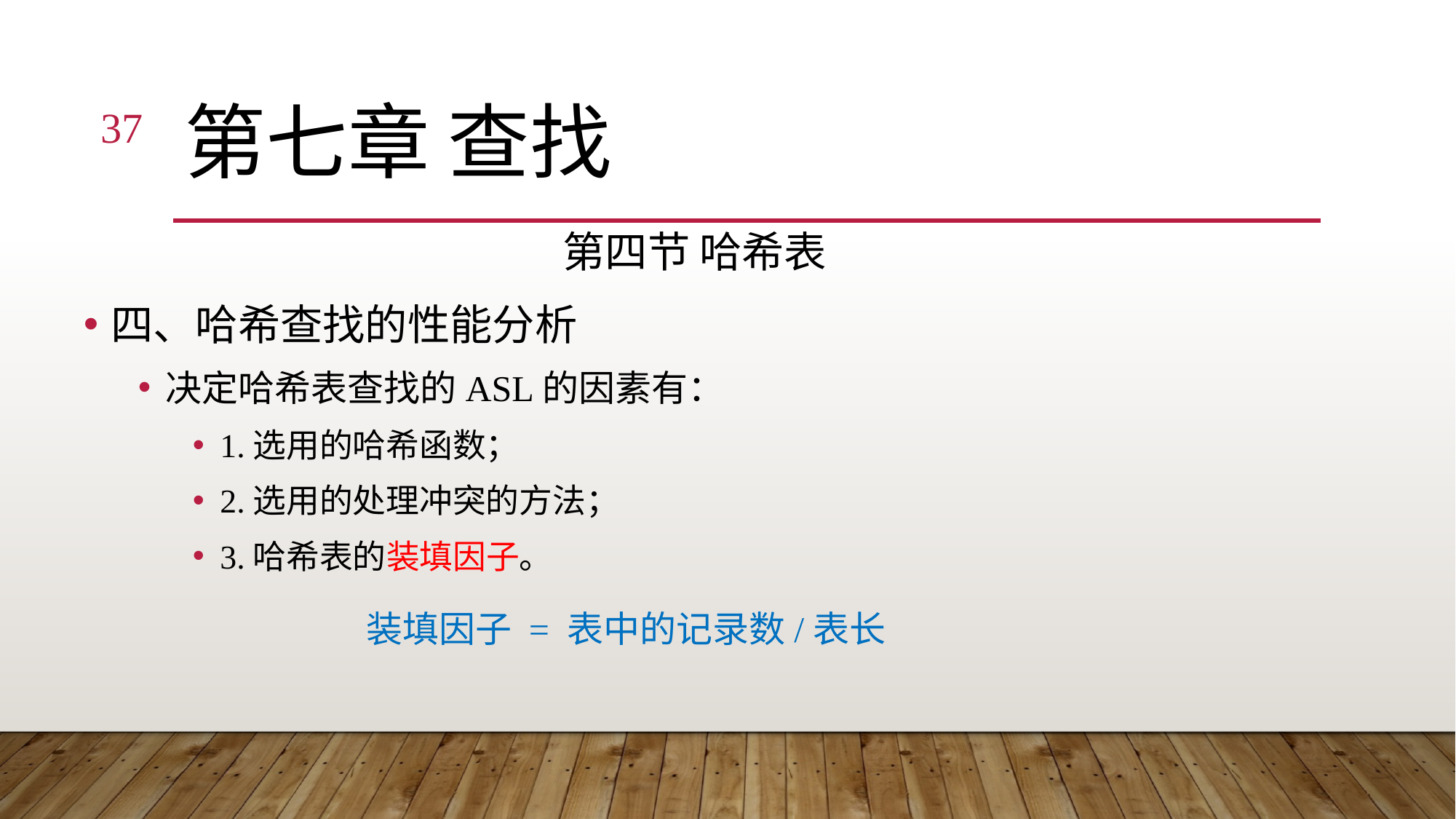

37
# 第七章 查找
第四节 哈希表
四、哈希查找的性能分析
决定哈希表查找的ASL的因素有：
1.选用的哈希函数；
2.选用的处理冲突的方法；
3.哈希表的装填因子。

装填因子 = 表中的记录数/表长